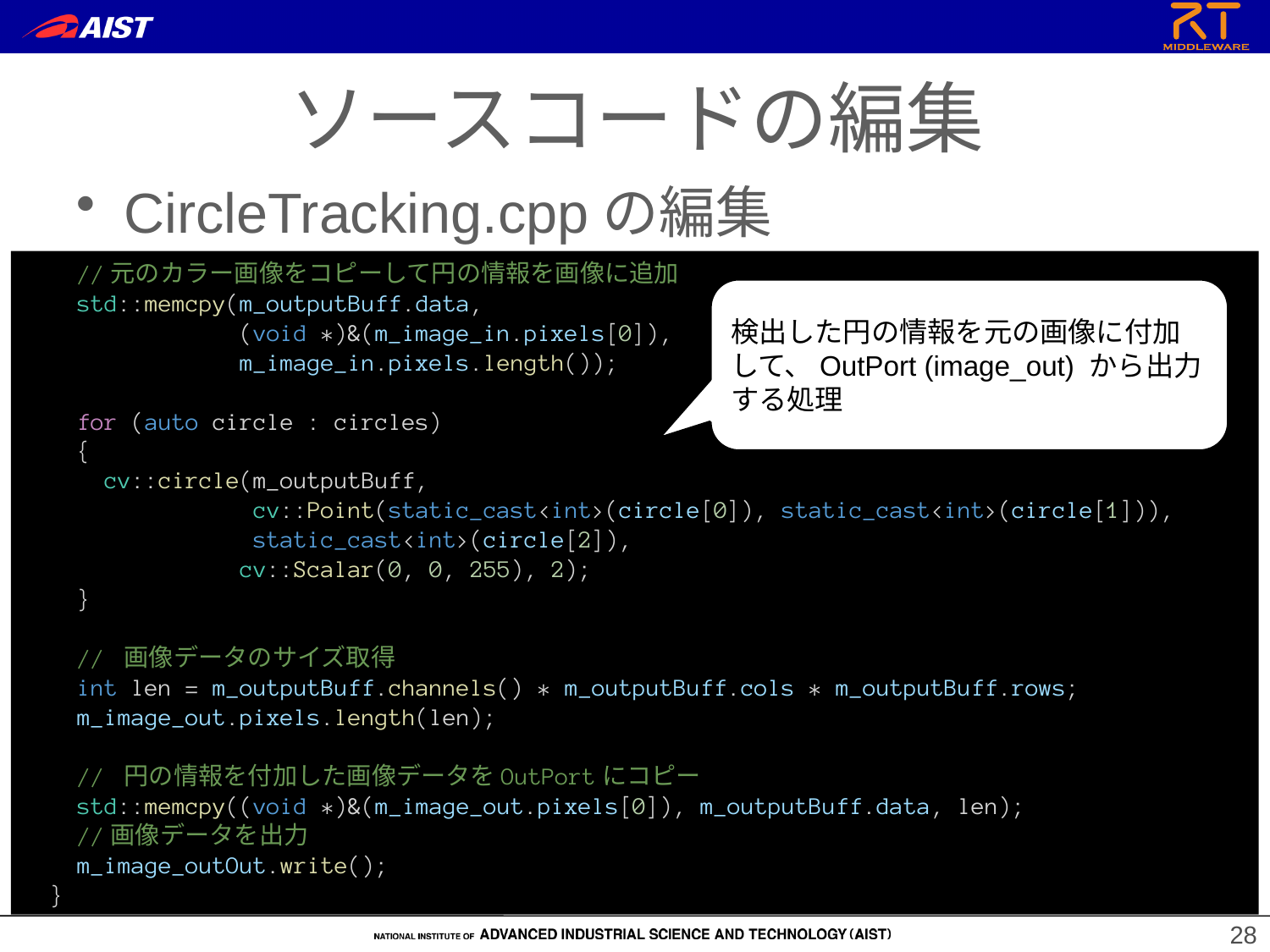

ソースコードの編集
CircleTracking.cppの編集
    //元のカラー画像をコピーして円の情報を画像に追加
    std::memcpy(m_outputBuff.data,
                (void *)&(m_image_in.pixels[0]),
                m_image_in.pixels.length());
    for (auto circle : circles)
    {
      cv::circle(m_outputBuff,
                 cv::Point(static_cast<int>(circle[0]), static_cast<int>(circle[1])),
                 static_cast<int>(circle[2]),
                cv::Scalar(0, 0, 255), 2);
    }
    // 画像データのサイズ取得
    int len = m_outputBuff.channels() * m_outputBuff.cols * m_outputBuff.rows;
    m_image_out.pixels.length(len);
    // 円の情報を付加した画像データをOutPortにコピー
    std::memcpy((void *)&(m_image_out.pixels[0]), m_outputBuff.data, len);
    //画像データを出力
    m_image_outOut.write();
  }
検出した円の情報を元の画像に付加して、OutPort (image_out) から出力する処理
28